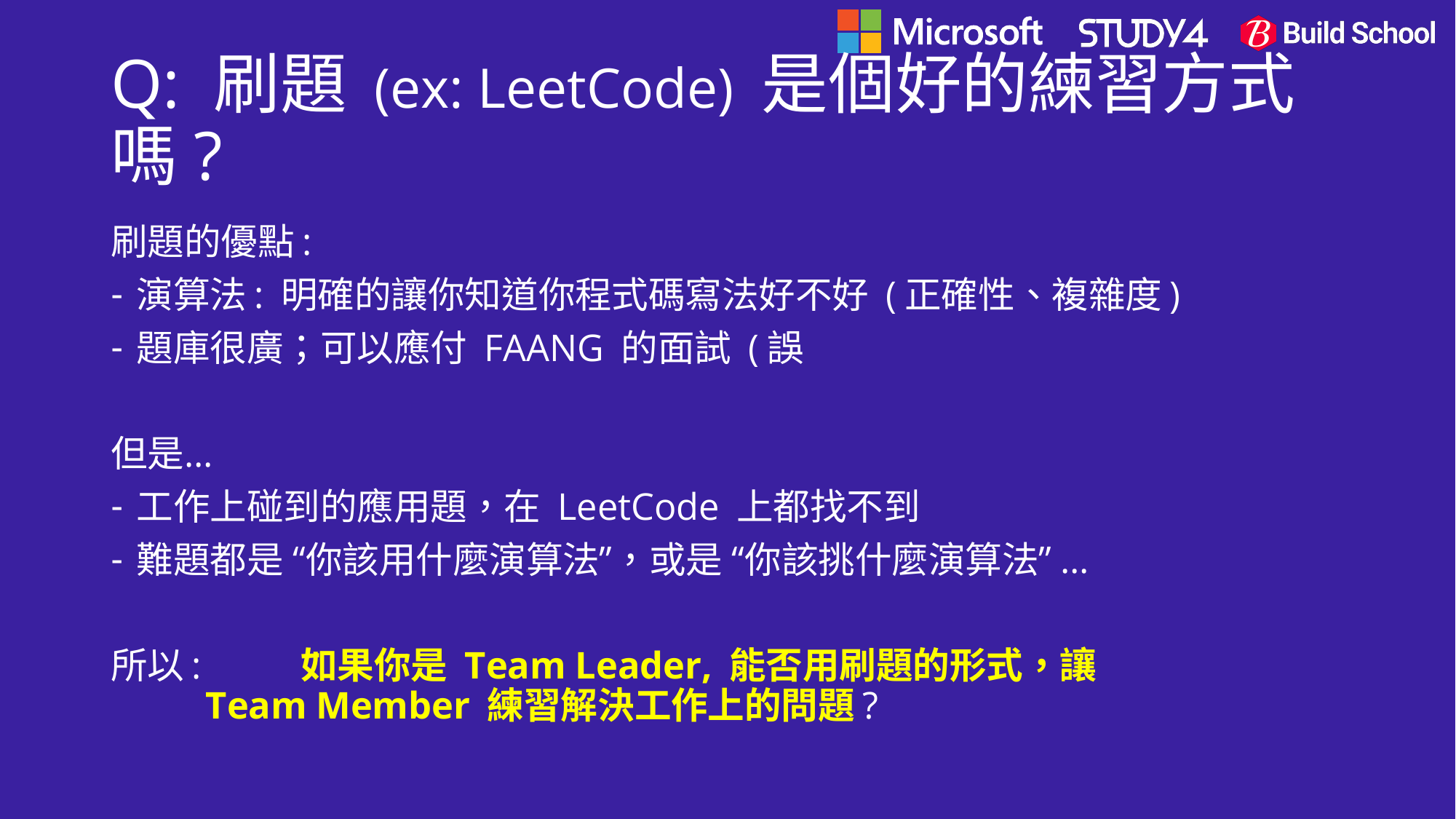

# Q: 刷題 (ex: LeetCode) 是個好的練習方式嗎?
刷題的優點:
演算法: 明確的讓你知道你程式碼寫法好不好 (正確性、複雜度)
題庫很廣；可以應付 FAANG 的面試 (誤

但是…
工作上碰到的應用題，在 LeetCode 上都找不到
難題都是 “你該用什麼演算法”，或是 “你該挑什麼演算法” …

所以: 	如果你是 Team Leader, 能否用刷題的形式，讓
	Team Member 練習解決工作上的問題?